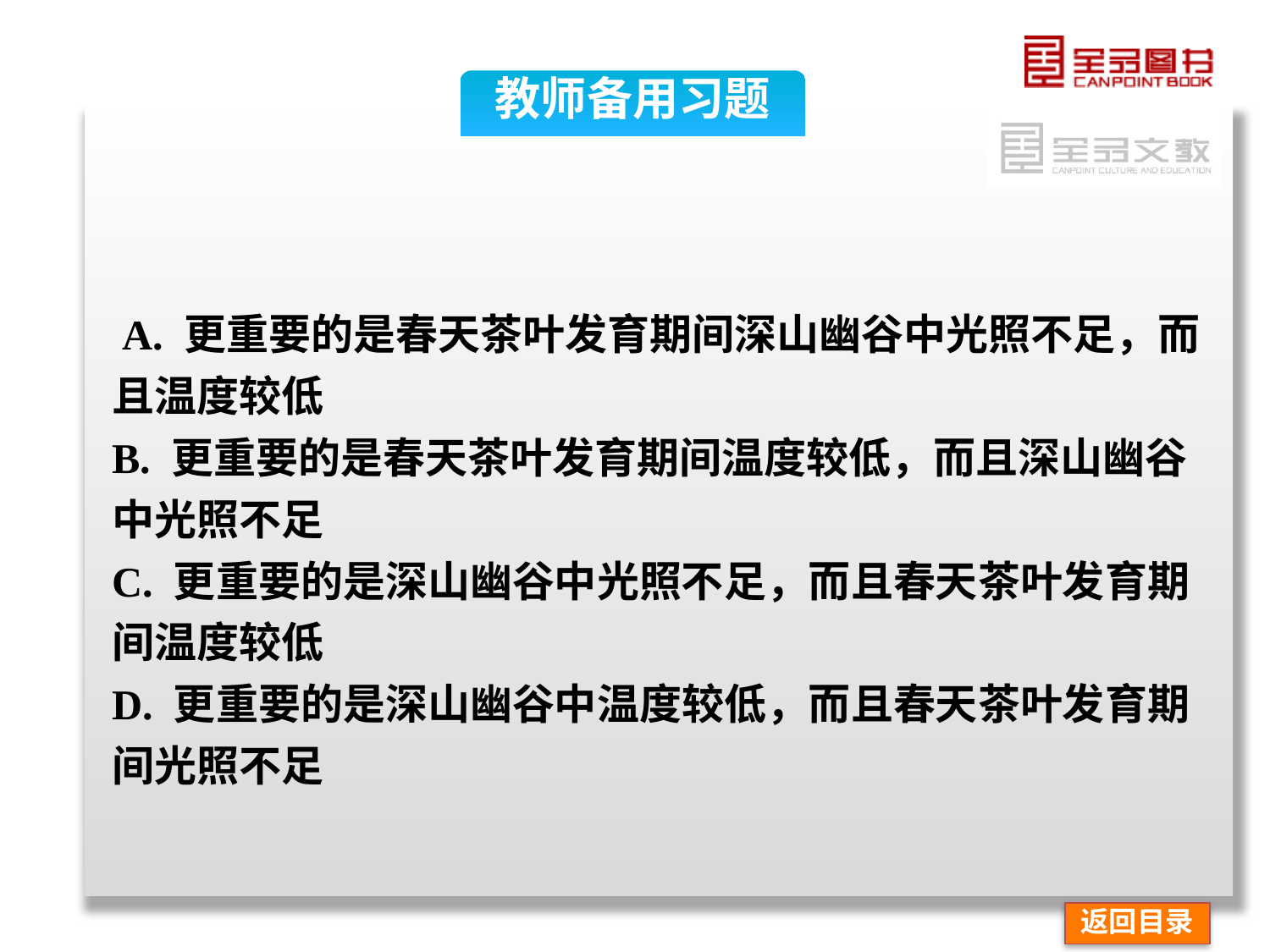

教师备用习题
 A. 更重要的是春天茶叶发育期间深山幽谷中光照不足，而且温度较低
B. 更重要的是春天茶叶发育期间温度较低，而且深山幽谷中光照不足
C. 更重要的是深山幽谷中光照不足，而且春天茶叶发育期间温度较低
D. 更重要的是深山幽谷中温度较低，而且春天茶叶发育期间光照不足
返回目录